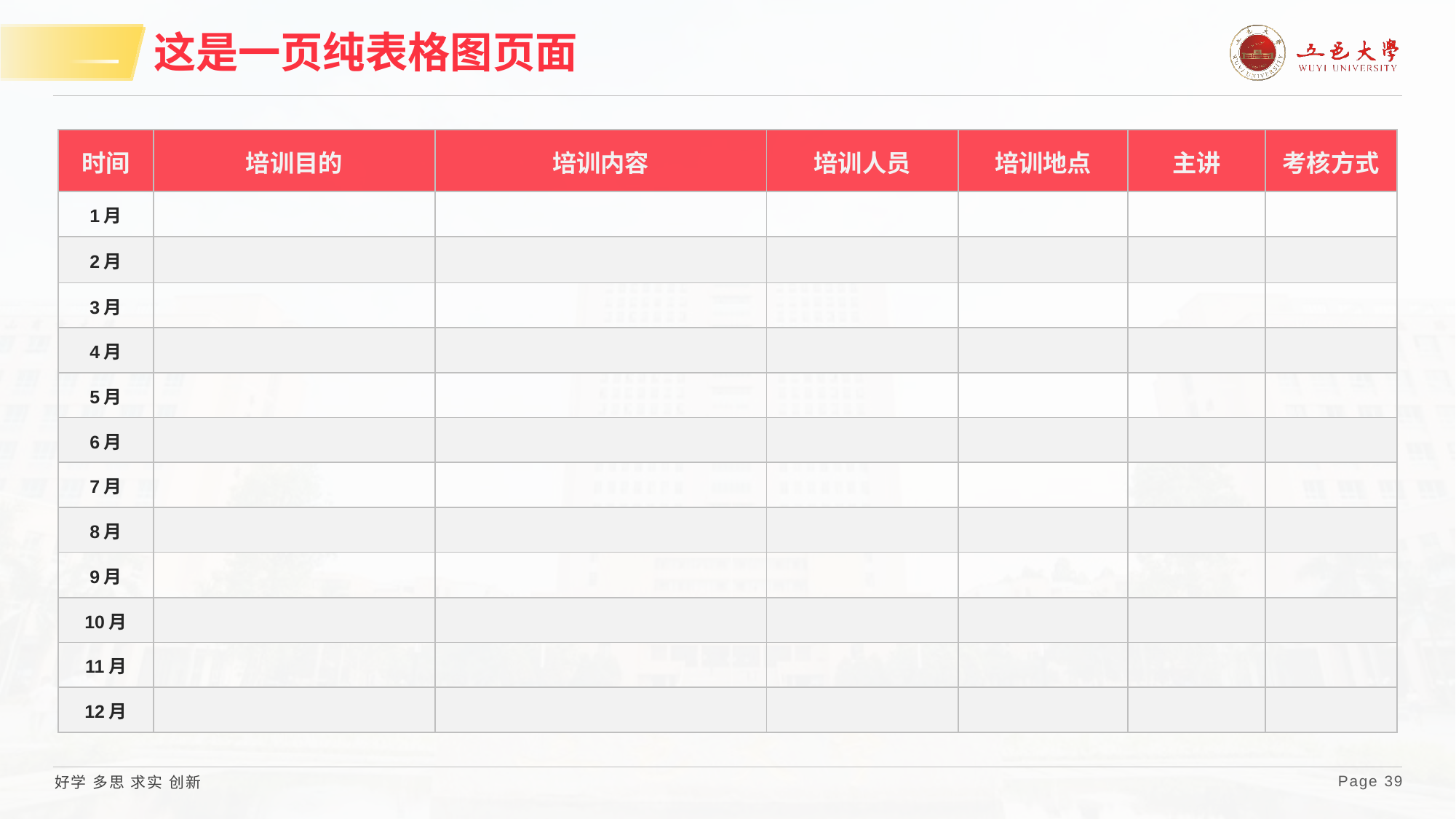

# 这是一页纯表格图页面
| 时间 | 培训目的 | 培训内容 | 培训人员 | 培训地点 | 主讲 | 考核方式 |
| --- | --- | --- | --- | --- | --- | --- |
| 1月 |  |  |  |  |  |  |
| 2月 |  |  |  |  |  |  |
| 3月 |  |  |  |  |  |  |
| 4月 |  |  |  |  |  |  |
| 5月 |  |  |  |  |  |  |
| 6月 |  |  |  |  |  |  |
| 7月 |  |  |  |  |  |  |
| 8月 |  |  |  |  |  |  |
| 9月 |  |  |  |  |  |  |
| 10月 |  |  |  |  |  |  |
| 11月 |  |  |  |  |  |  |
| 12月 |  |  |  |  |  |  |